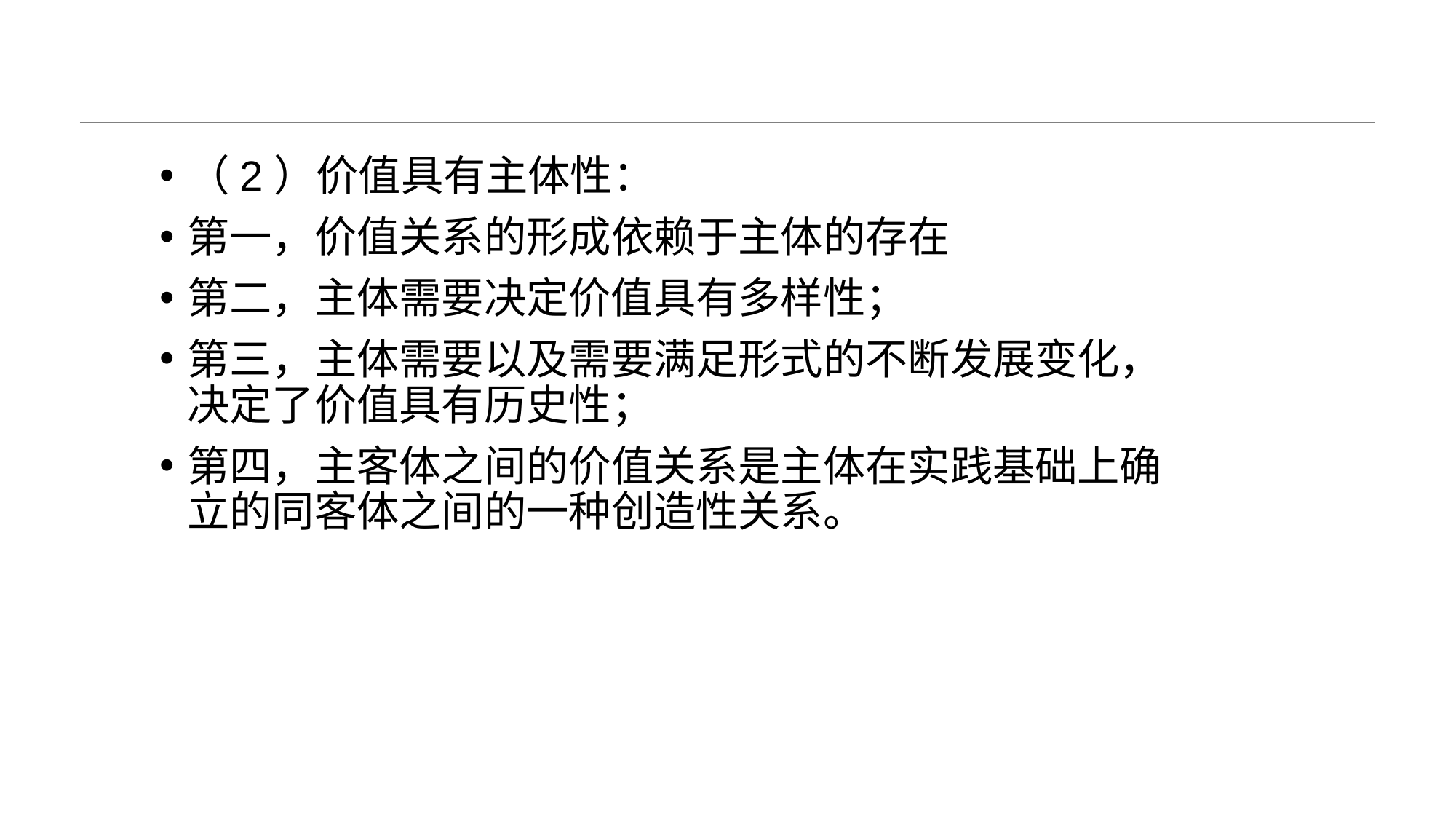

#
（2）价值具有主体性：
第一，价值关系的形成依赖于主体的存在
第二，主体需要决定价值具有多样性；
第三，主体需要以及需要满足形式的不断发展变化，决定了价值具有历史性；
第四，主客体之间的价值关系是主体在实践基础上确立的同客体之间的一种创造性关系。